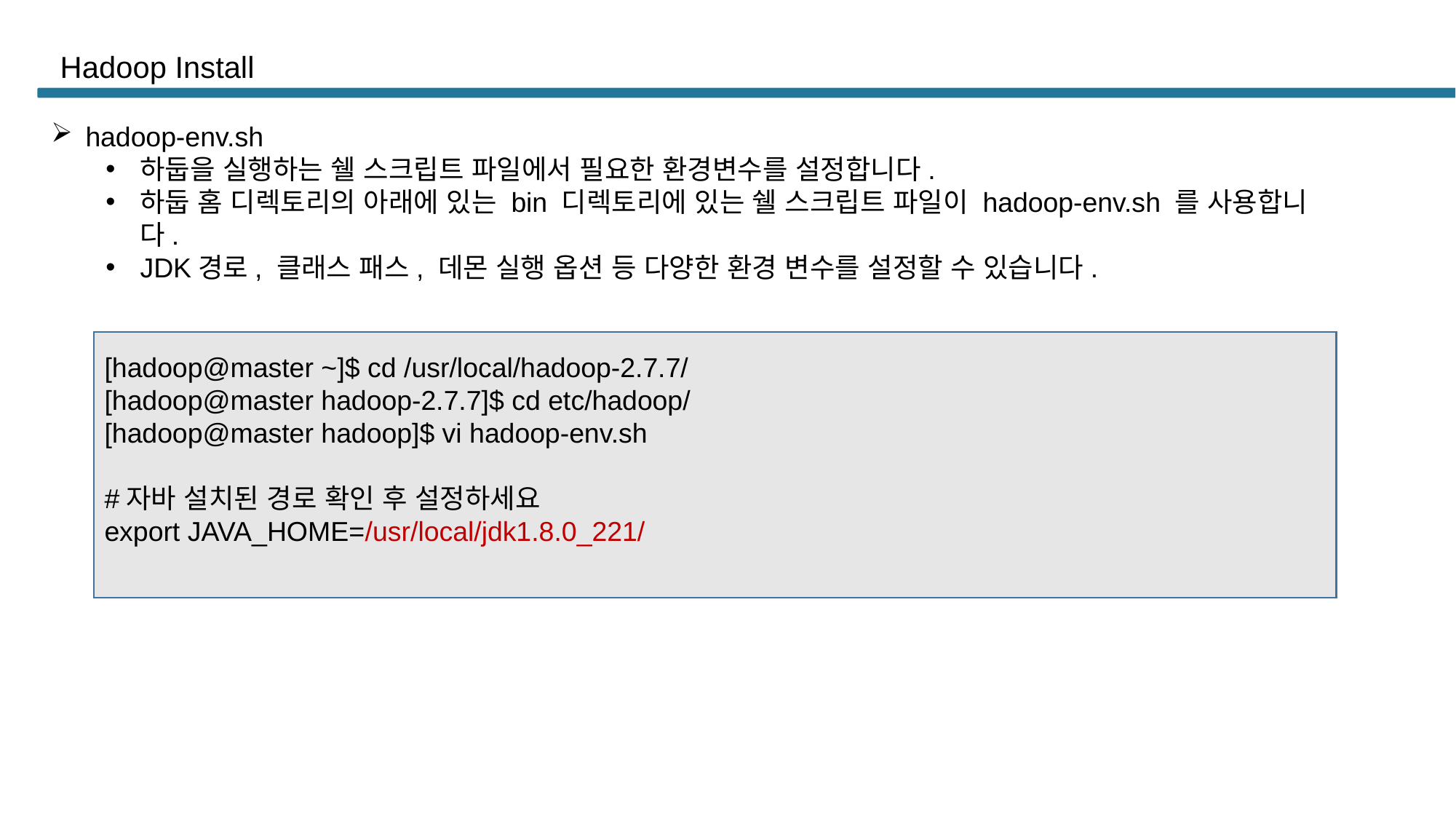

# Hadoop Install
hadoop-env.sh
하둡을 실행하는 쉘 스크립트 파일에서 필요한 환경변수를 설정합니다.
하둡 홈 디렉토리의 아래에 있는 bin 디렉토리에 있는 쉘 스크립트 파일이 hadoop-env.sh 를 사용합니다.
JDK경로, 클래스 패스, 데몬 실행 옵션 등 다양한 환경 변수를 설정할 수 있습니다.
[hadoop@master ~]$ cd /usr/local/hadoop-2.7.7/
[hadoop@master hadoop-2.7.7]$ cd etc/hadoop/
[hadoop@master hadoop]$ vi hadoop-env.sh

#자바 설치된 경로 확인 후 설정하세요
export JAVA_HOME=/usr/local/jdk1.8.0_221/